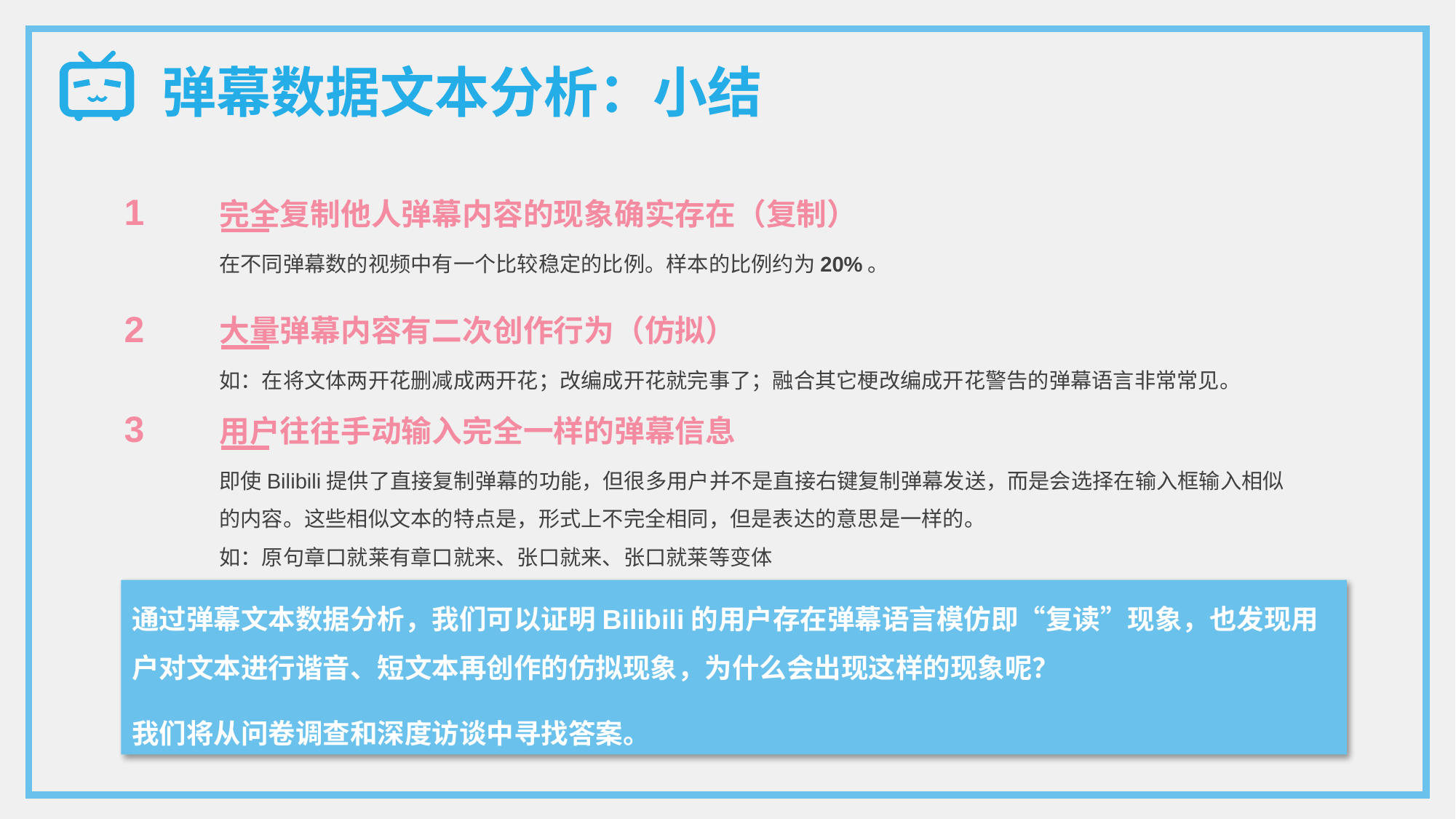

弹幕数据文本分析：小结
1
完全复制他人弹幕内容的现象确实存在（复制）
在不同弹幕数的视频中有一个比较稳定的比例。样本的比例约为20%。
2
大量弹幕内容有二次创作行为（仿拟）
如：在将文体两开花删减成两开花；改编成开花就完事了；融合其它梗改编成开花警告的弹幕语言非常常见。
3
用户往往手动输入完全一样的弹幕信息
即使Bilibili提供了直接复制弹幕的功能，但很多用户并不是直接右键复制弹幕发送，而是会选择在输入框输入相似的内容。这些相似文本的特点是，形式上不完全相同，但是表达的意思是一样的。
如：原句章口就莱有章口就来、张口就来、张口就莱等变体
通过弹幕文本数据分析，我们可以证明Bilibili的用户存在弹幕语言模仿即“复读”现象，也发现用户对文本进行谐音、短文本再创作的仿拟现象，为什么会出现这样的现象呢？

我们将从问卷调查和深度访谈中寻找答案。